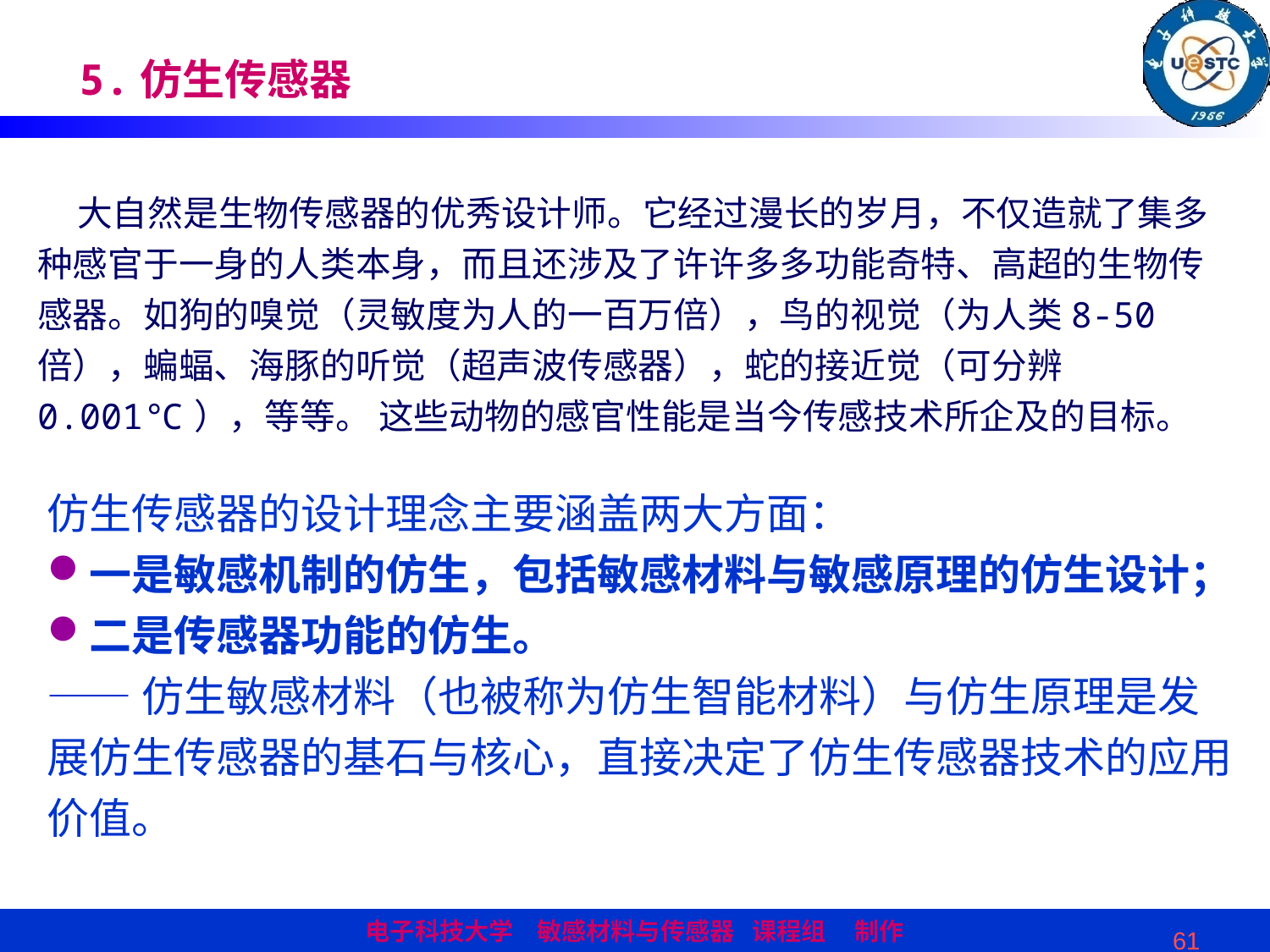

5.仿生传感器
    大自然是生物传感器的优秀设计师。它经过漫长的岁月，不仅造就了集多种感官于一身的人类本身，而且还涉及了许许多多功能奇特、高超的生物传感器。如狗的嗅觉（灵敏度为人的一百万倍），鸟的视觉（为人类8-50倍），蝙蝠、海豚的听觉（超声波传感器），蛇的接近觉（可分辨0.001℃），等等。 这些动物的感官性能是当今传感技术所企及的目标。
仿生传感器的设计理念主要涵盖两大方面：
一是敏感机制的仿生，包括敏感材料与敏感原理的仿生设计；
二是传感器功能的仿生。
——仿生敏感材料（也被称为仿生智能材料）与仿生原理是发展仿生传感器的基石与核心，直接决定了仿生传感器技术的应用价值。
61